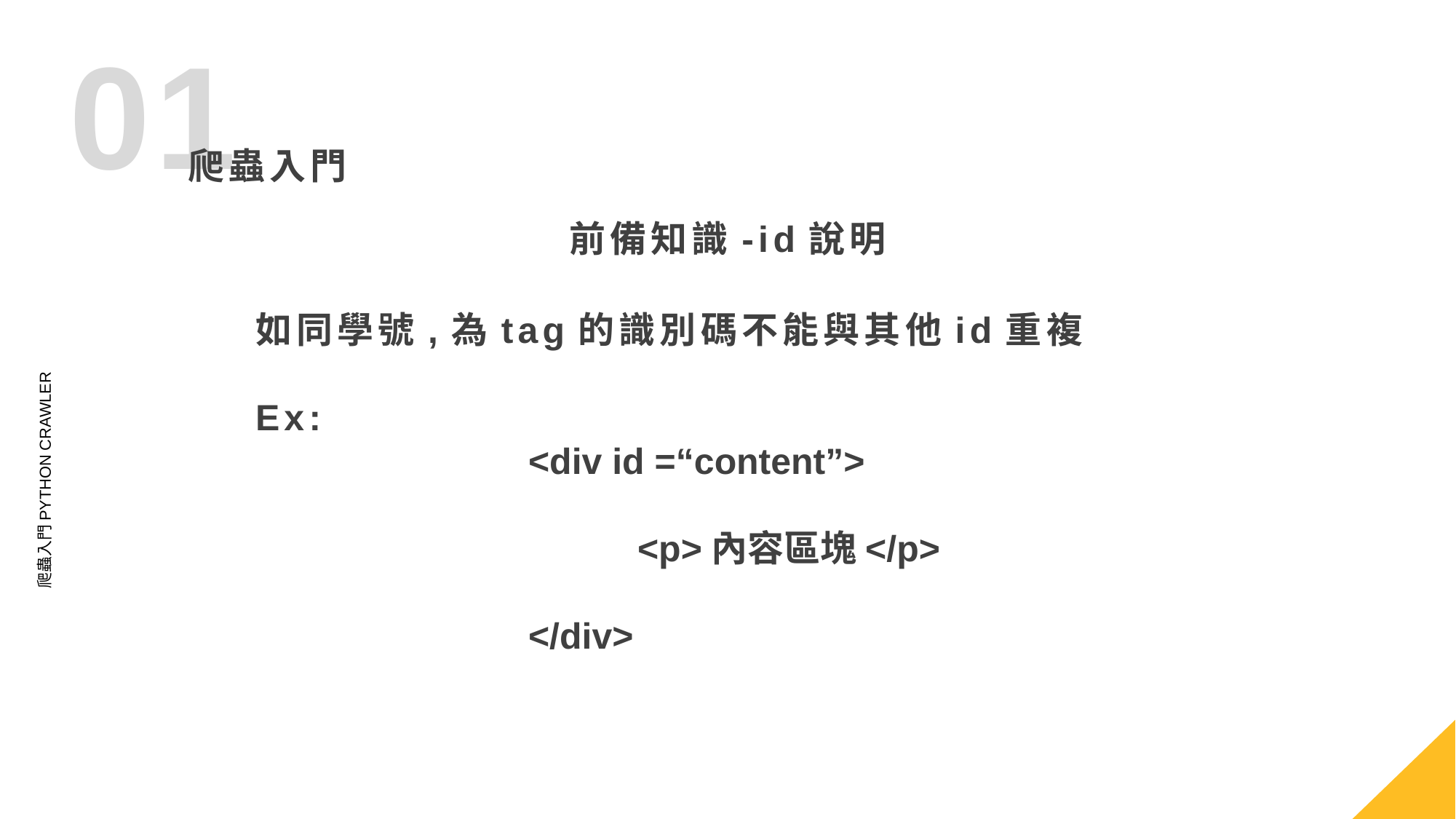

前備知識-id說明
如同學號,為tag的識別碼不能與其他id重複

Ex:
<div id =“content”>

	<p>內容區塊</p>

</div>